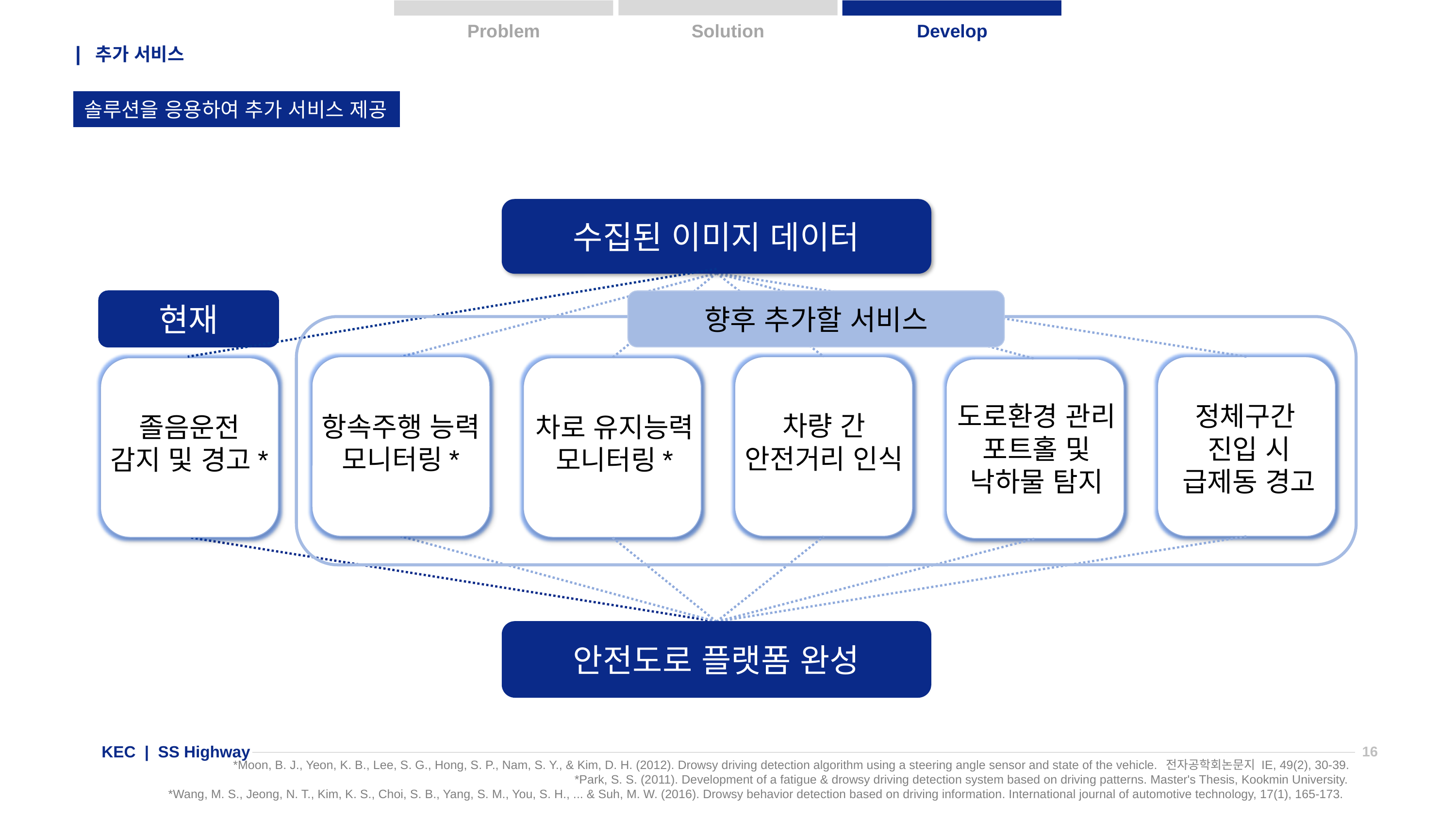

Solution
Develop
Problem
|  추가 서비스

솔루션을 응용하여 추가 서비스 제공
수집된 이미지 데이터
현재
향후 추가할 서비스

도로환경 관리
포트홀 및
낙하물 탐지
정체구간
진입 시
급제동 경고
차량 간 안전거리 인식
항속주행 능력
모니터링*
졸음운전
감지 및 경고*
차로 유지능력
모니터링*
안전도로 플랫폼 완성
KEC  |  SS Highway
16
*Moon, B. J., Yeon, K. B., Lee, S. G., Hong, S. P., Nam, S. Y., & Kim, D. H. (2012). Drowsy driving detection algorithm using a steering angle sensor and state of the vehicle. 전자공학회논문지 IE, 49(2), 30-39.
*Park, S. S. (2011). Development of a fatigue & drowsy driving detection system based on driving patterns. Master's Thesis, Kookmin University.
*Wang, M. S., Jeong, N. T., Kim, K. S., Choi, S. B., Yang, S. M., You, S. H., ... & Suh, M. W. (2016). Drowsy behavior detection based on driving information. International journal of automotive technology, 17(1), 165-173.